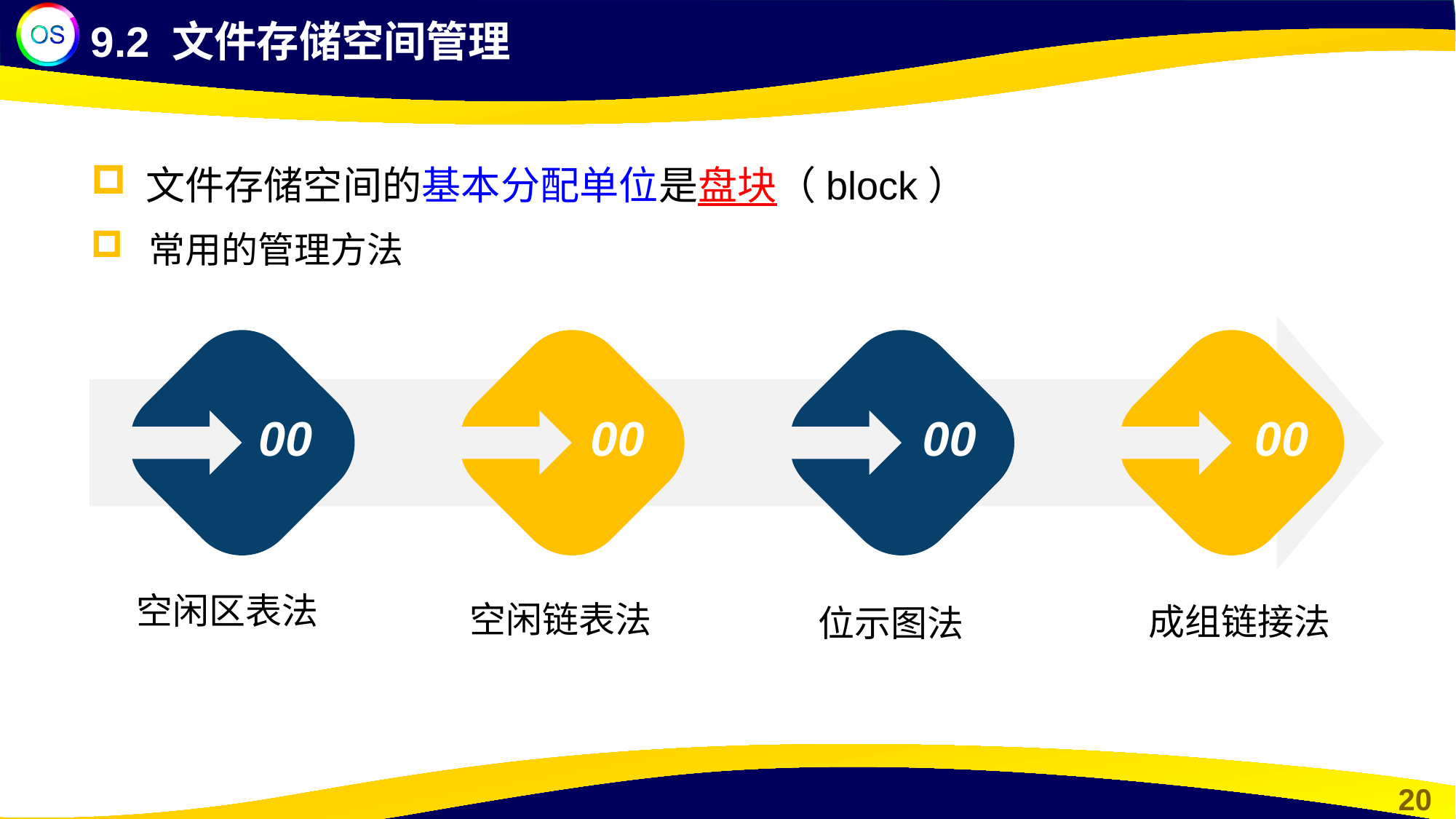

9.2 文件存储空间管理
文件存储空间的基本分配单位是盘块（block）
 常用的管理方法

00
00
00
00
空闲区表法
空闲链表法
成组链接法
位示图法